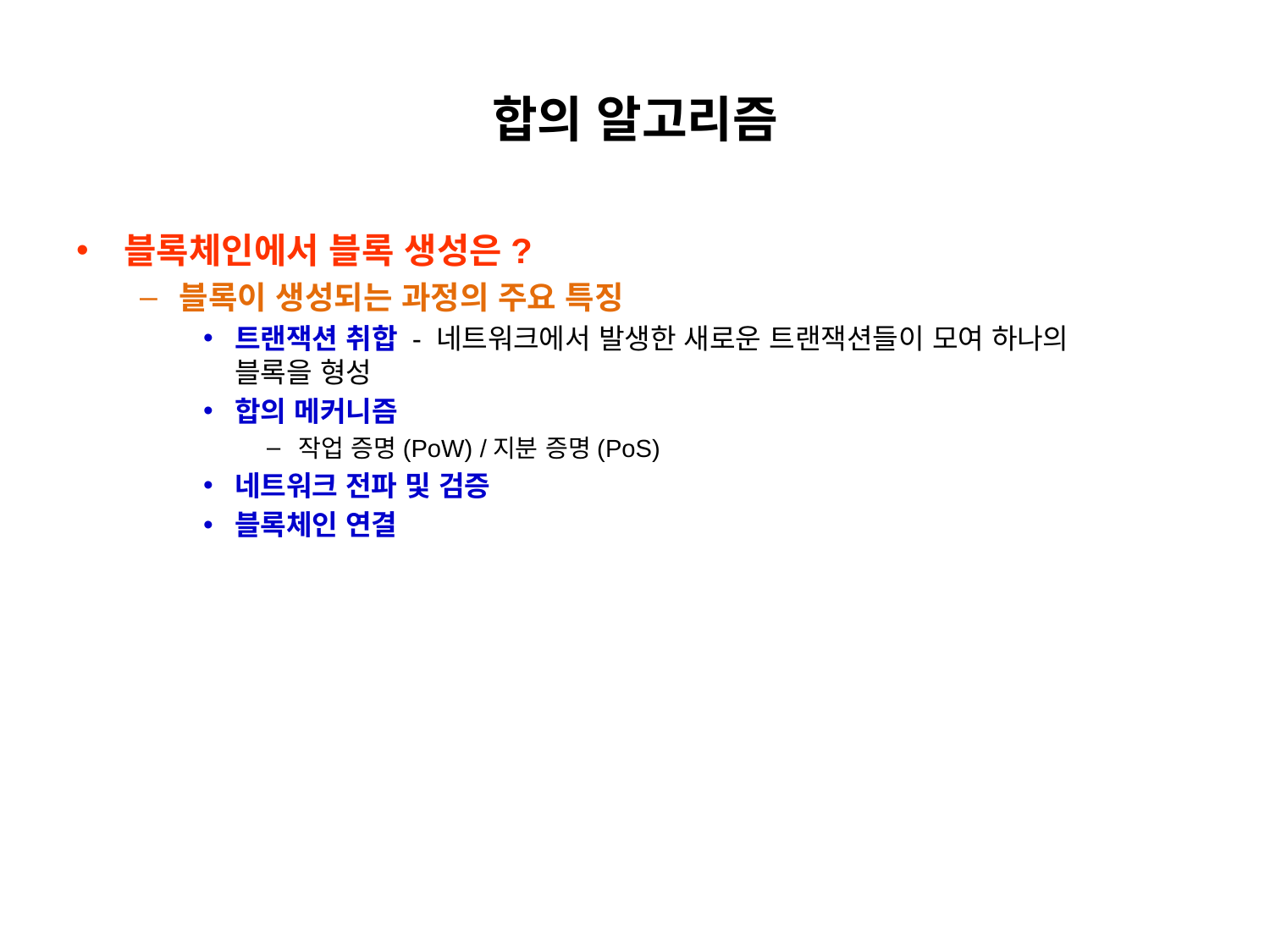

# 합의 알고리즘
블록체인에서 블록 생성은?
블록이 생성되는 과정의 주요 특징
트랜잭션 취합 - 네트워크에서 발생한 새로운 트랜잭션들이 모여 하나의
블록을 형성
합의 메커니즘
작업 증명(PoW) /지분 증명(PoS)
네트워크 전파 및 검증
블록체인 연결